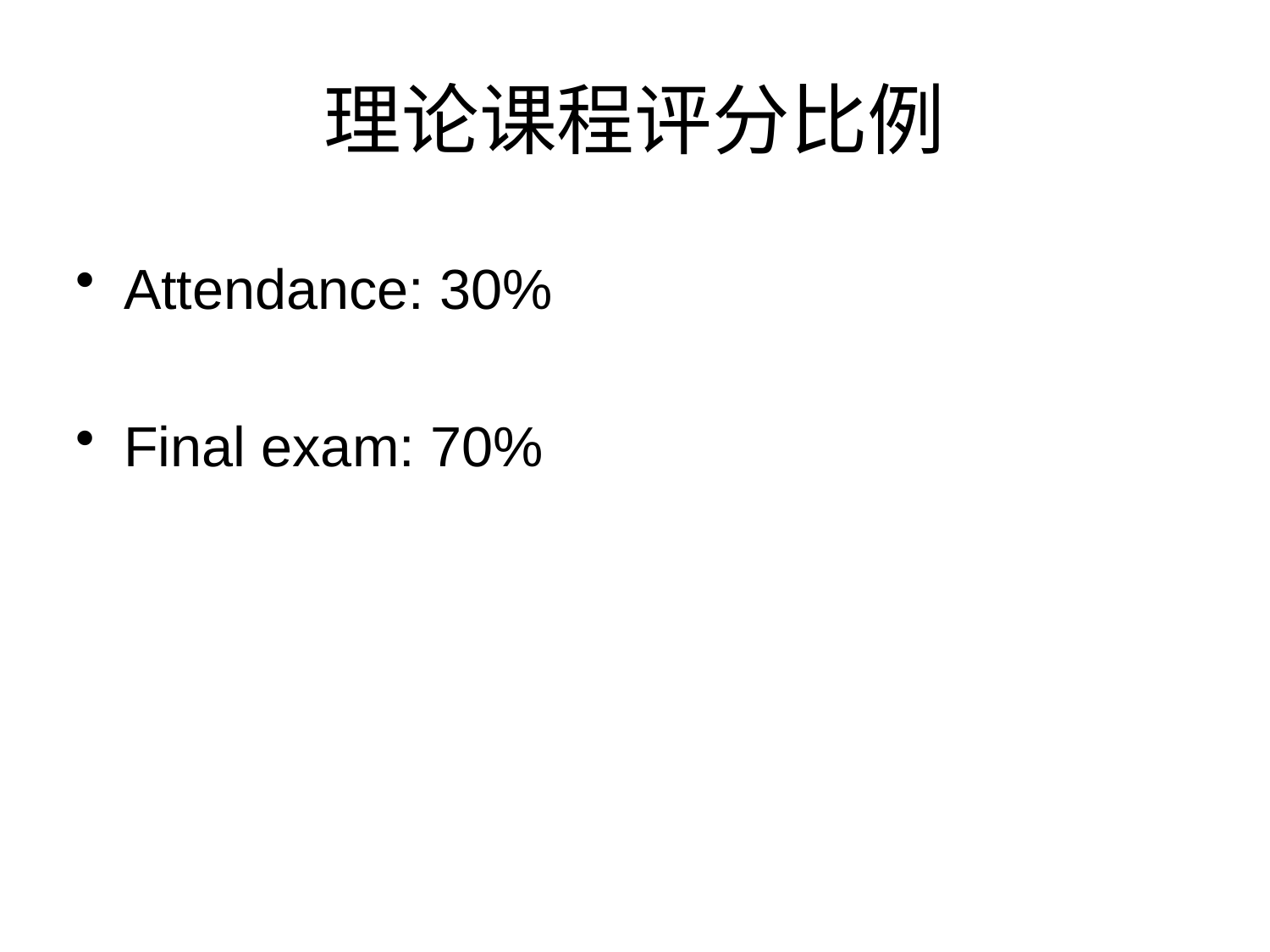

# 理论课程评分比例
Attendance: 30%

Final exam: 70%